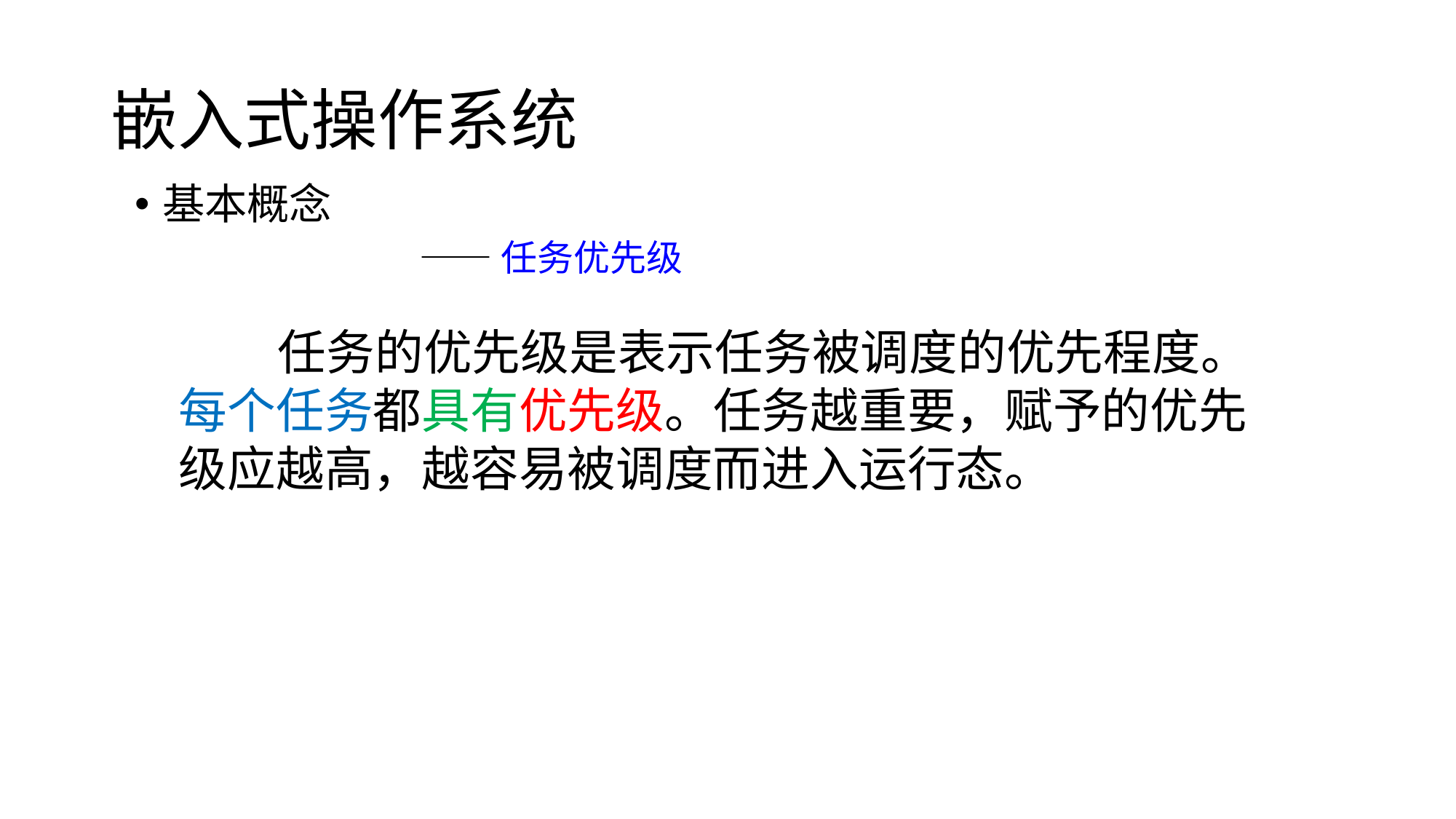

# 嵌入式操作系统
基本概念
——任务优先级
        任务的优先级是表示任务被调度的优先程度。每个任务都具有优先级。任务越重要，赋予的优先级应越高，越容易被调度而进入运行态。